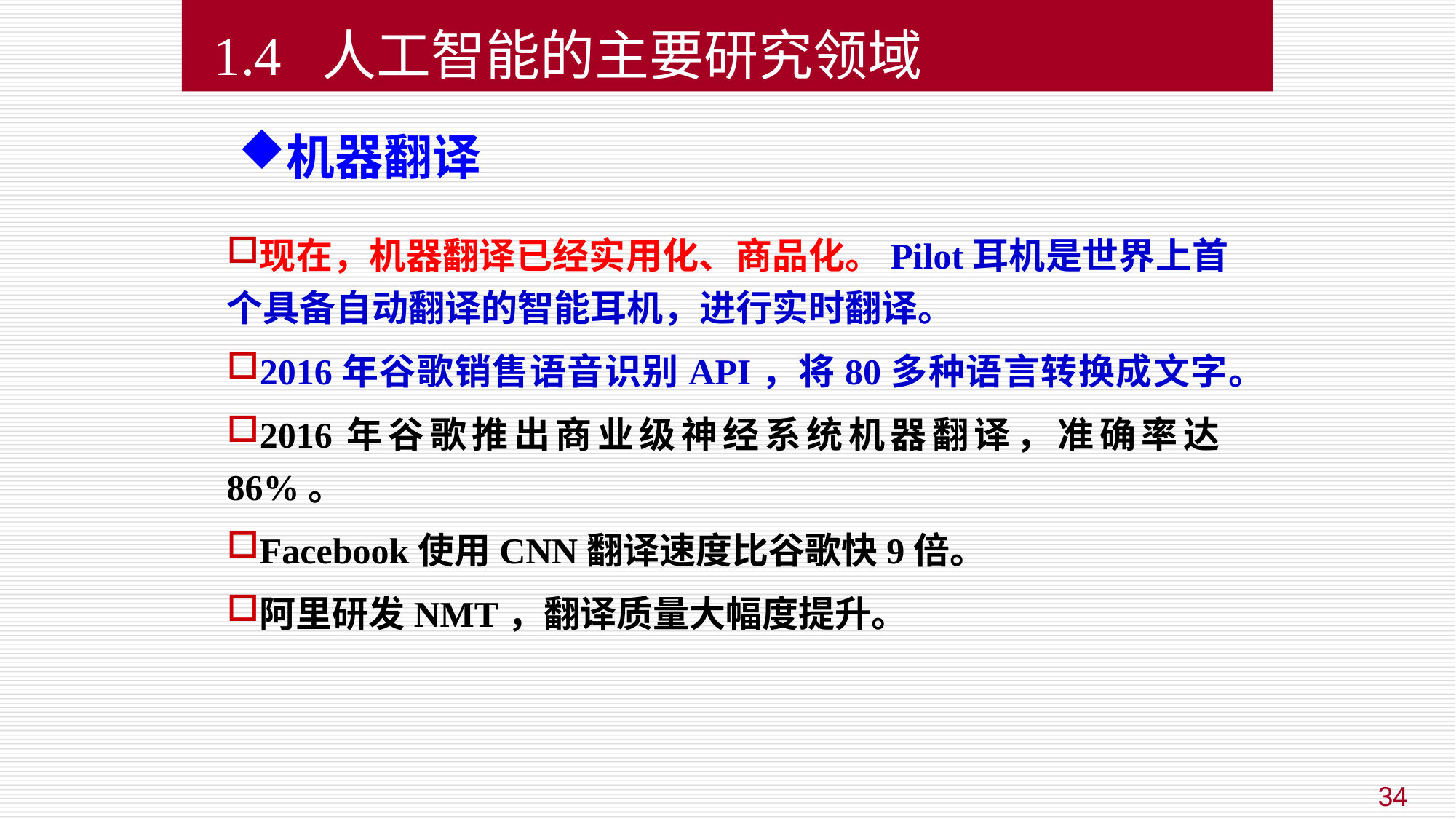

1.4  人工智能的主要研究领域
机器翻译
现在，机器翻译已经实用化、商品化。Pilot耳机是世界上首个具备自动翻译的智能耳机，进行实时翻译。
2016年谷歌销售语音识别API，将80多种语言转换成文字。
2016年谷歌推出商业级神经系统机器翻译，准确率达86%。
Facebook使用CNN翻译速度比谷歌快9倍。
阿里研发NMT，翻译质量大幅度提升。

34